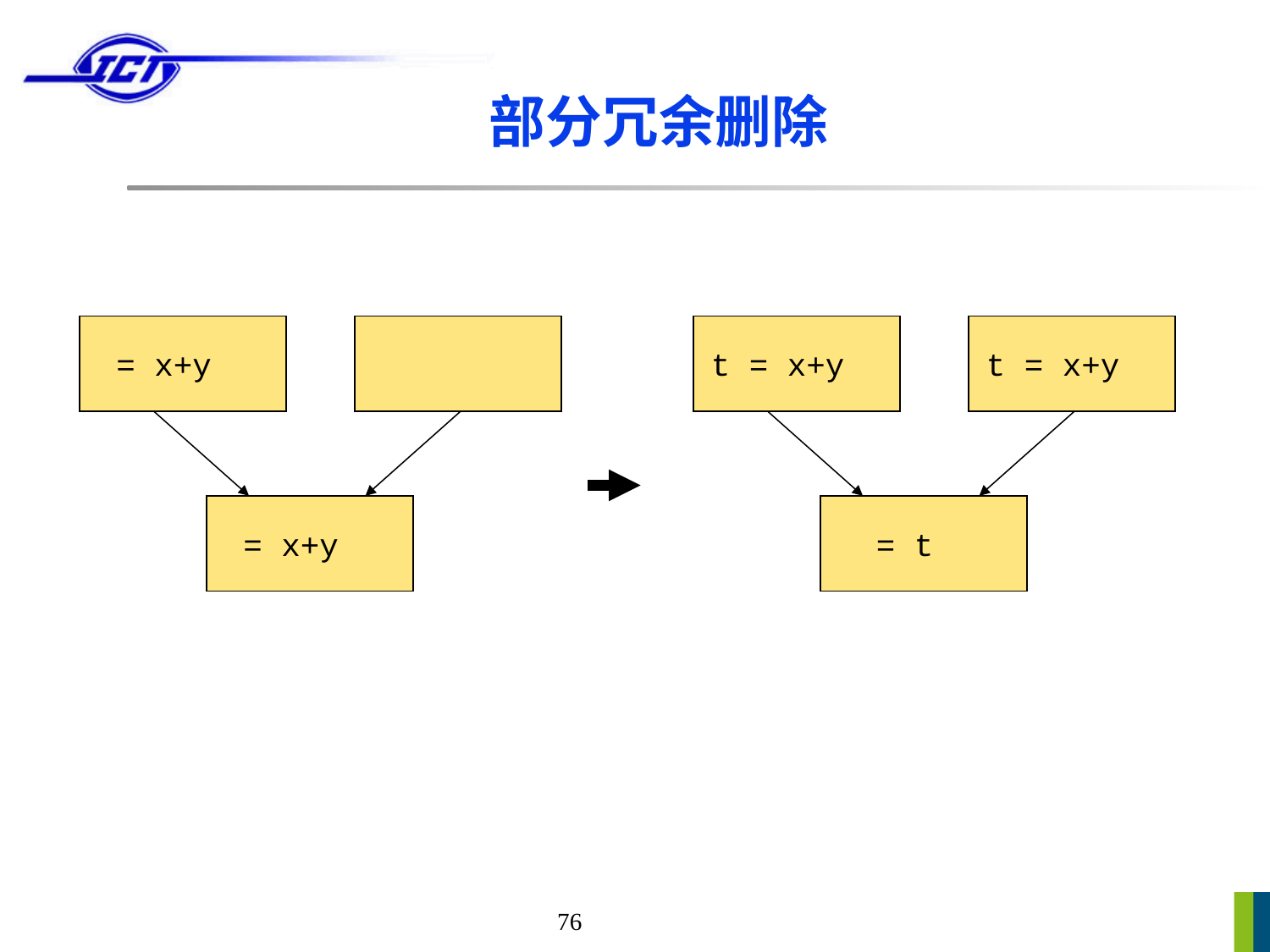

# 部分冗余删除
= x+y

= x+y
t = x+y
t = x+y

= t